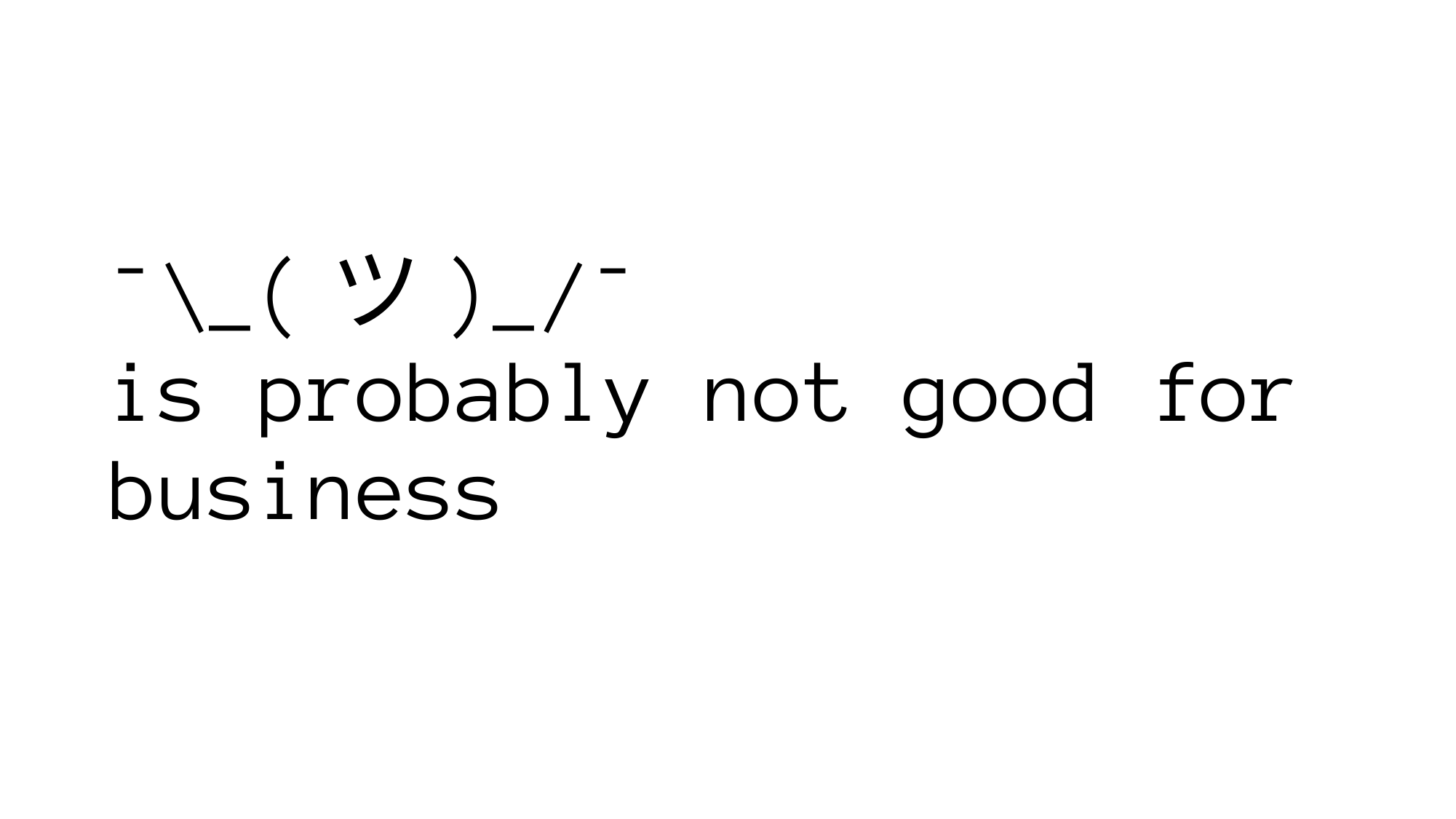

# ¯\_(ツ)_/¯ is probably not good for business